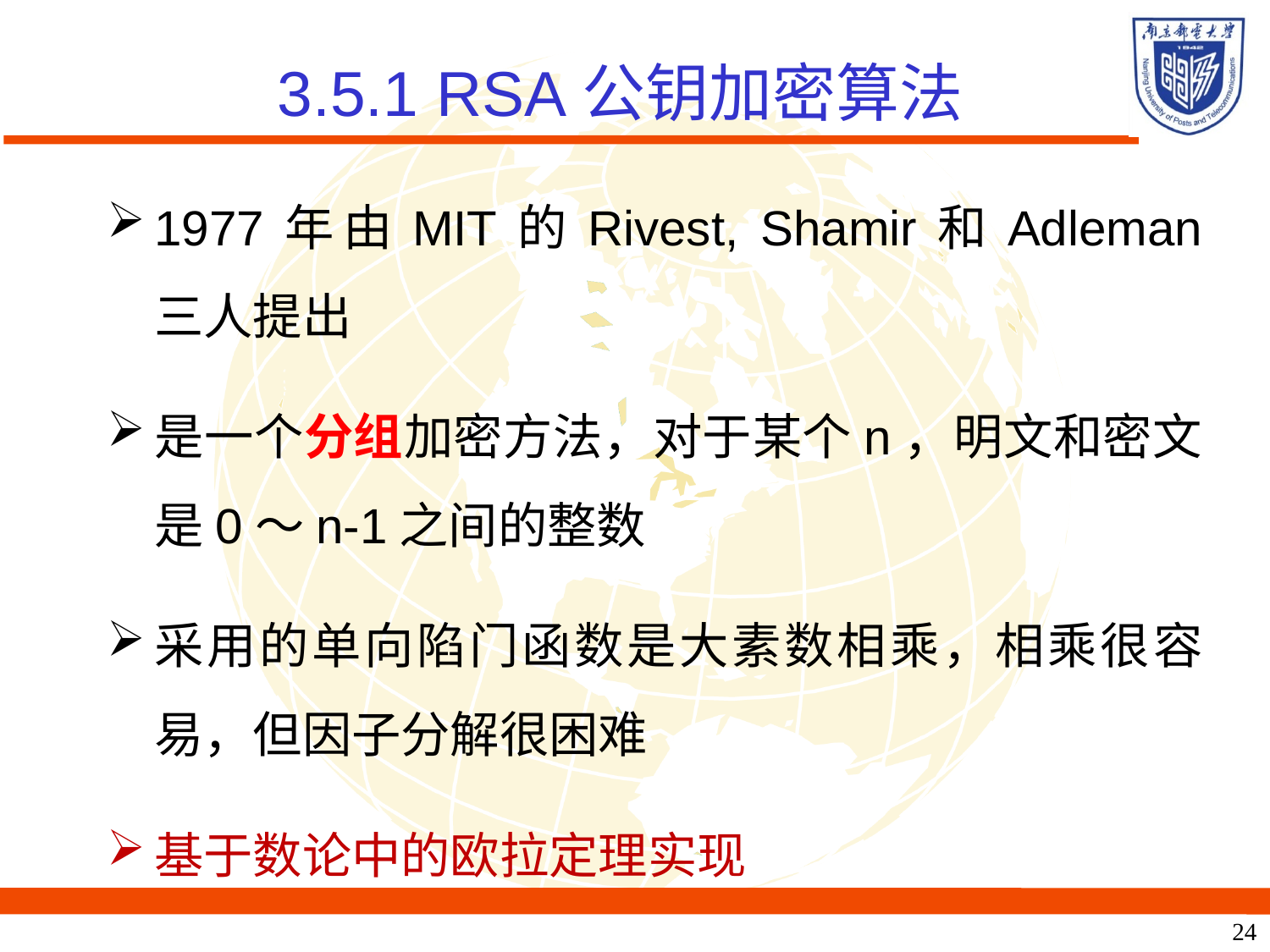

3.5.1 RSA公钥加密算法
1977年由MIT的Rivest, Shamir和Adleman 三人提出
是一个分组加密方法，对于某个n，明文和密文是0～n-1之间的整数
采用的单向陷门函数是大素数相乘，相乘很容易，但因子分解很困难
基于数论中的欧拉定理实现
24